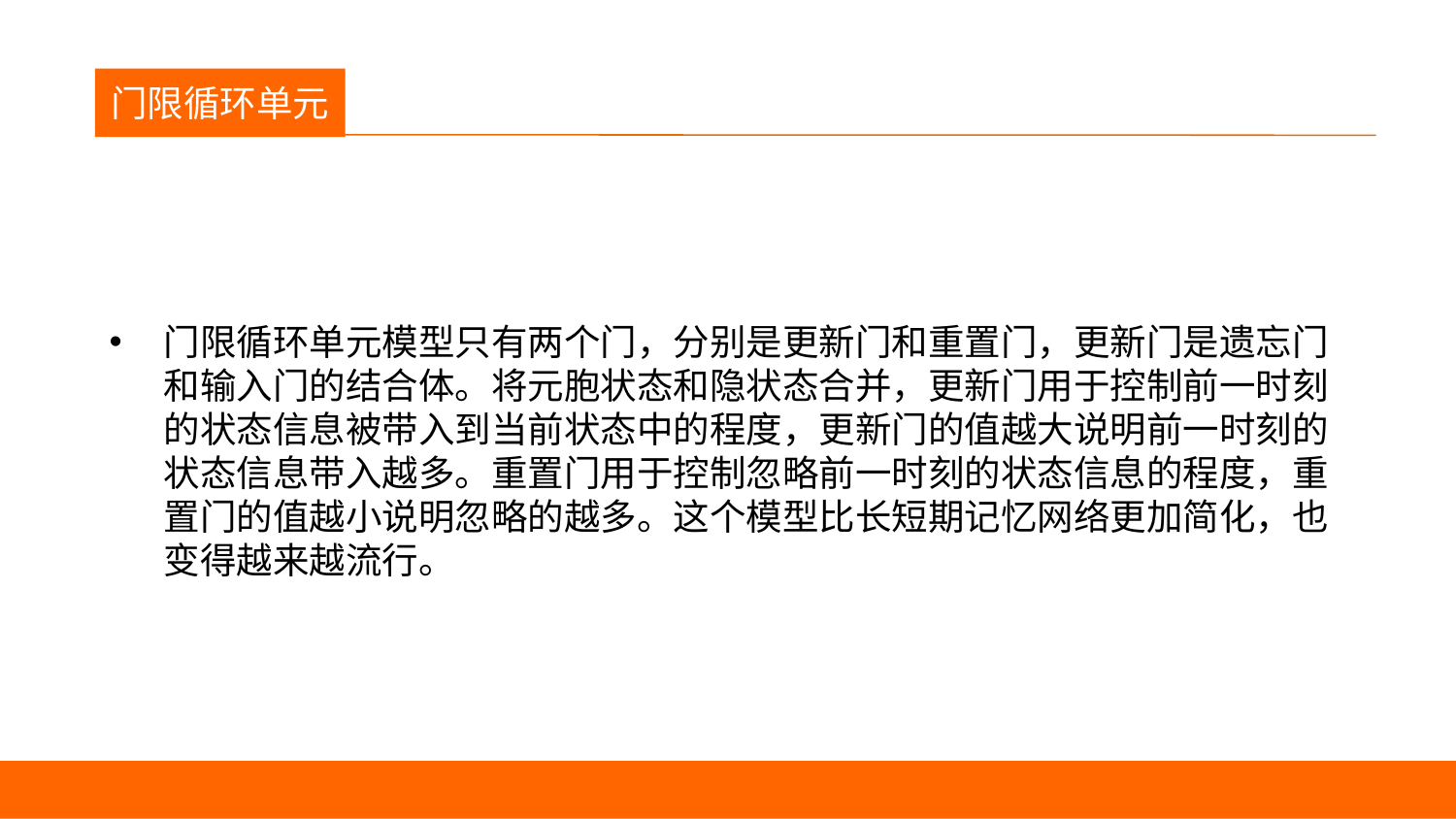

议程
门限循环单元

门限循环单元模型只有两个门，分别是更新门和重置门，更新门是遗忘门和输入门的结合体。将元胞状态和隐状态合并，更新门用于控制前一时刻的状态信息被带入到当前状态中的程度，更新门的值越大说明前一时刻的状态信息带入越多。重置门用于控制忽略前一时刻的状态信息的程度，重置门的值越小说明忽略的越多。这个模型比长短期记忆网络更加简化，也变得越来越流行。